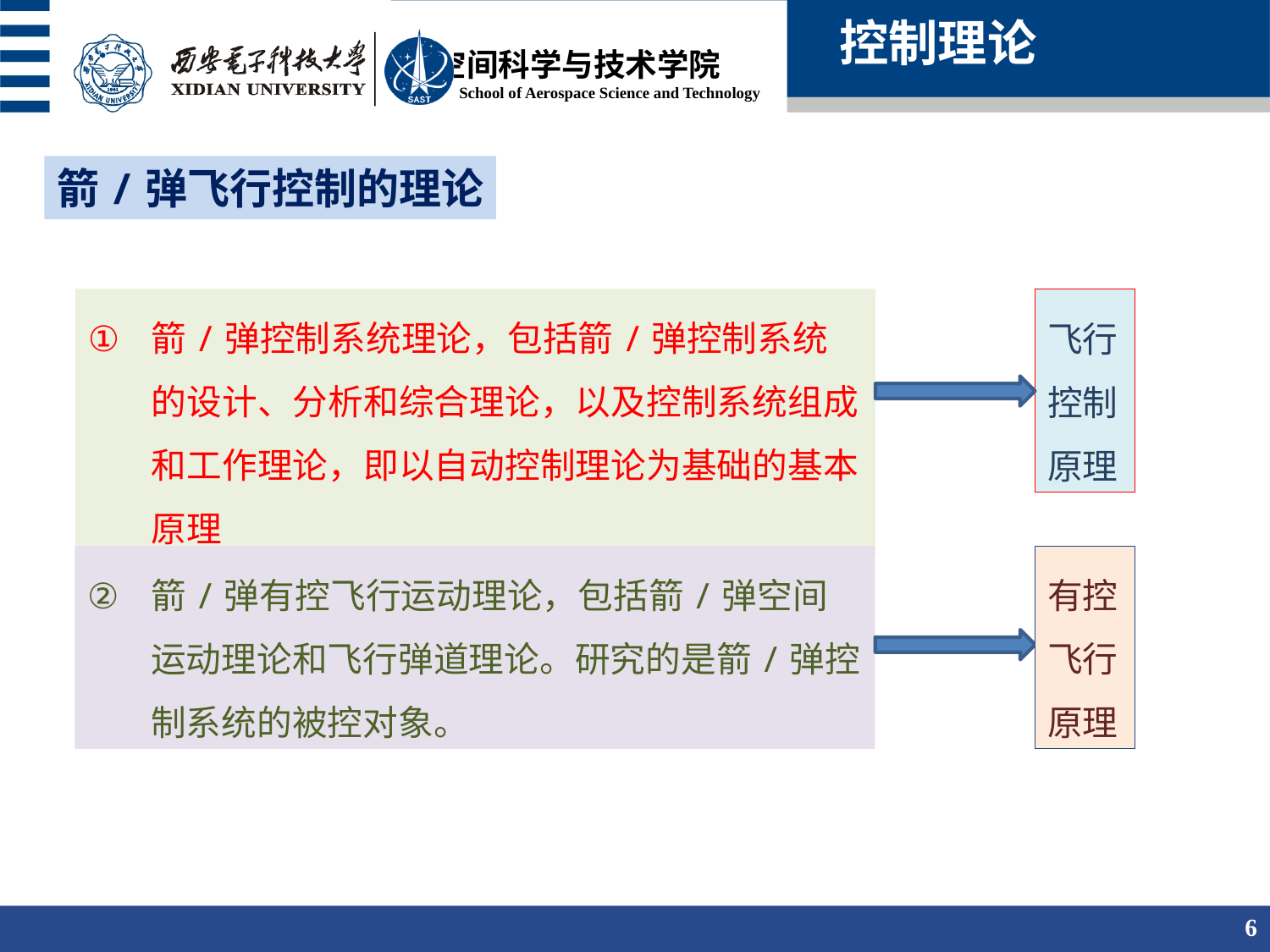

控制理论
箭/弹飞行控制的理论
箭/弹控制系统理论，包括箭/弹控制系统的设计、分析和综合理论，以及控制系统组成和工作理论，即以自动控制理论为基础的基本原理
飞行控制原理

箭/弹有控飞行运动理论，包括箭/弹空间运动理论和飞行弹道理论。研究的是箭/弹控制系统的被控对象。
有控飞行原理